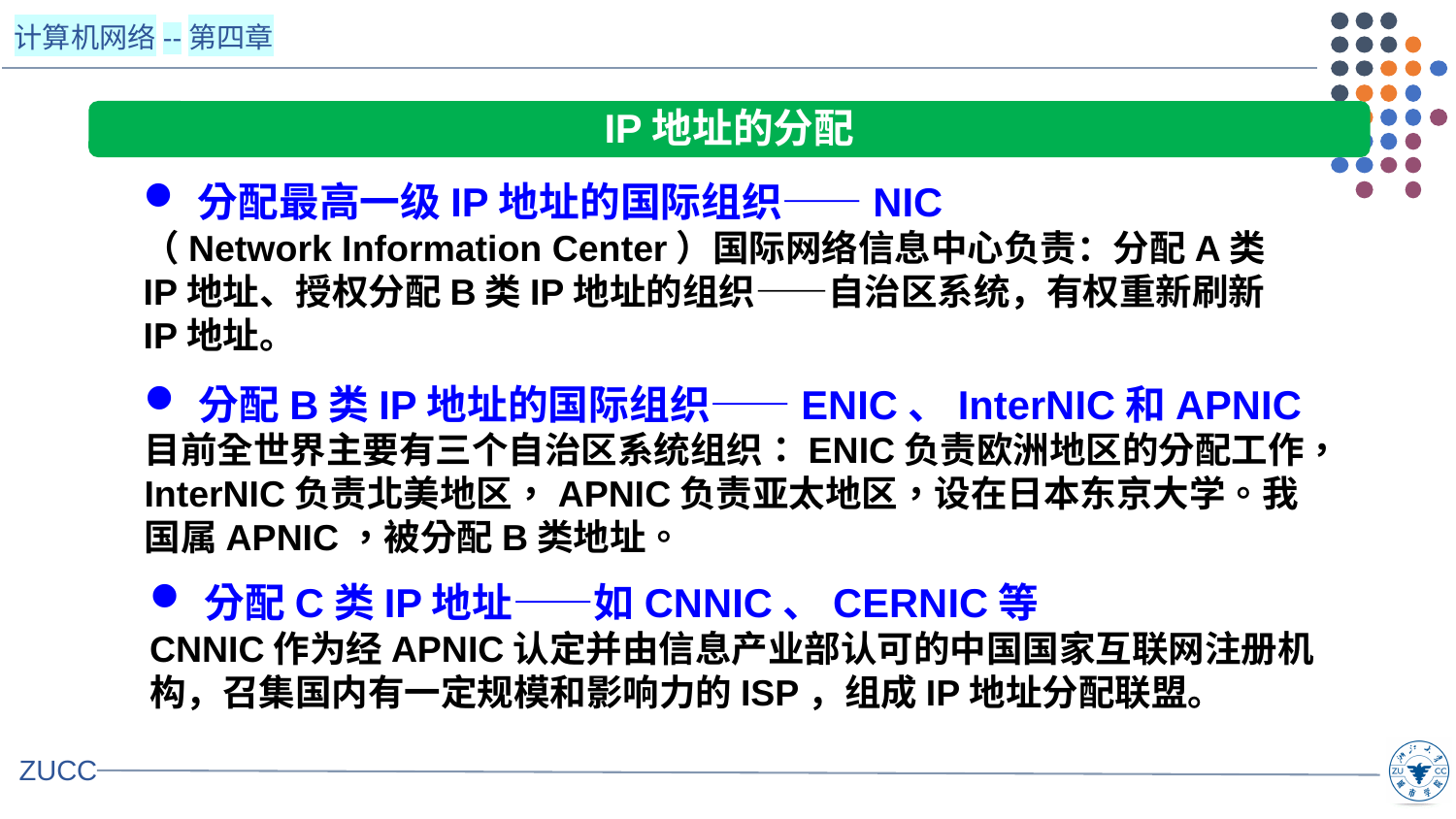

IP地址的分配

分配最高一级IP地址的国际组织——NIC
（Network Information Center）国际网络信息中心负责：分配A类IP地址、授权分配B类IP地址的组织——自治区系统，有权重新刷新IP地址。

分配B类IP地址的国际组织——ENIC、InterNIC和APNIC
目前全世界主要有三个自治区系统组织：ENIC负责欧洲地区的分配工作，InterNIC负责北美地区，APNIC负责亚太地区，设在日本东京大学。我国属APNIC，被分配B类地址。

分配C类IP地址——如CNNIC、CERNIC等
CNNIC作为经APNIC认定并由信息产业部认可的中国国家互联网注册机构，召集国内有一定规模和影响力的ISP，组成IP地址分配联盟。